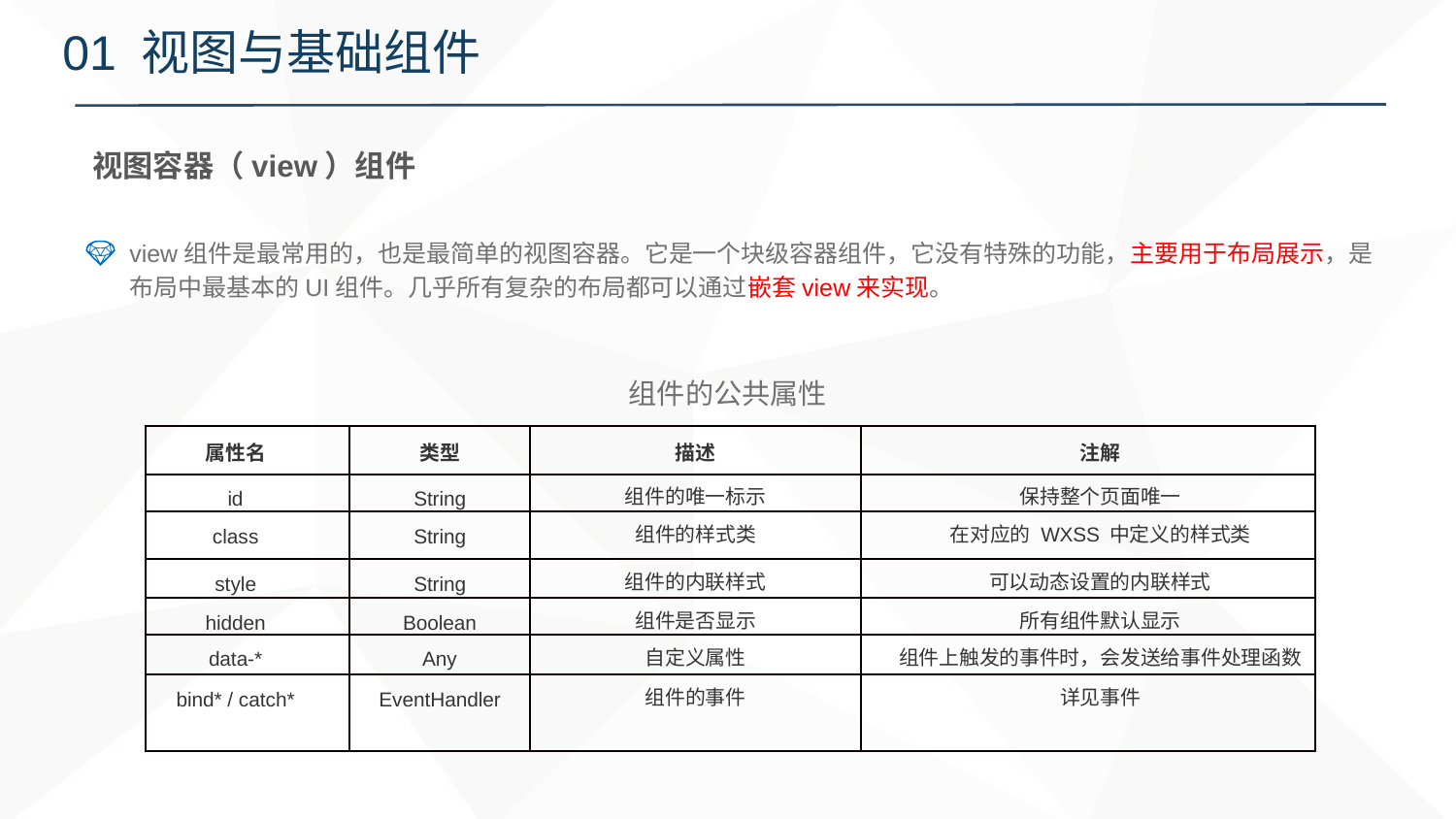

# 01 视图与基础组件
视图容器（view）组件
view组件是最常用的，也是最简单的视图容器。它是一个块级容器组件，它没有特殊的功能，主要用于布局展示，是布局中最基本的UI组件。几乎所有复杂的布局都可以通过嵌套view来实现。

组件的公共属性
| 属性名 | 类型 | 描述 | 注解 |
| --- | --- | --- | --- |
| id | String | 组件的唯一标示 | 保持整个页面唯一 |
| class | String | 组件的样式类 | 在对应的 WXSS 中定义的样式类 |
| style | String | 组件的内联样式 | 可以动态设置的内联样式 |
| hidden | Boolean | 组件是否显示 | 所有组件默认显示 |
| data-\* | Any | 自定义属性 | 组件上触发的事件时，会发送给事件处理函数 |
| bind\* / catch\* | EventHandler | 组件的事件 | 详见事件 |